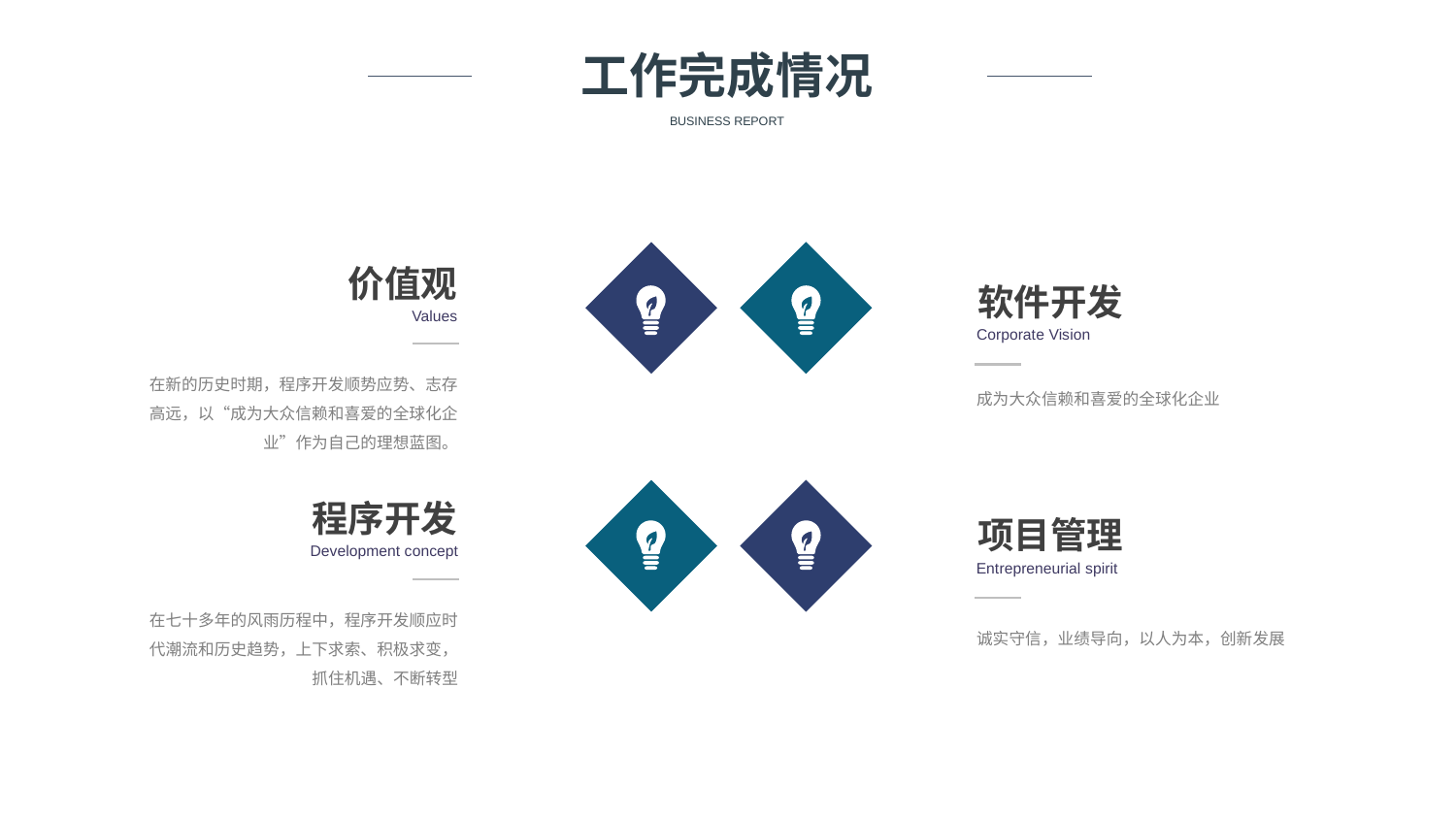

工作完成情况
BUSINESS REPORT

价值观
软件开发

Values
Corporate Vision

在新的历史时期，程序开发顺势应势、志存高远，以“成为大众信赖和喜爱的全球化企业”作为自己的理想蓝图。

成为大众信赖和喜爱的全球化企业

程序开发
项目管理

Development concept
Entrepreneurial spirit

在七十多年的风雨历程中，程序开发顺应时代潮流和历史趋势，上下求索、积极求变，抓住机遇、不断转型

诚实守信，业绩导向，以人为本，创新发展